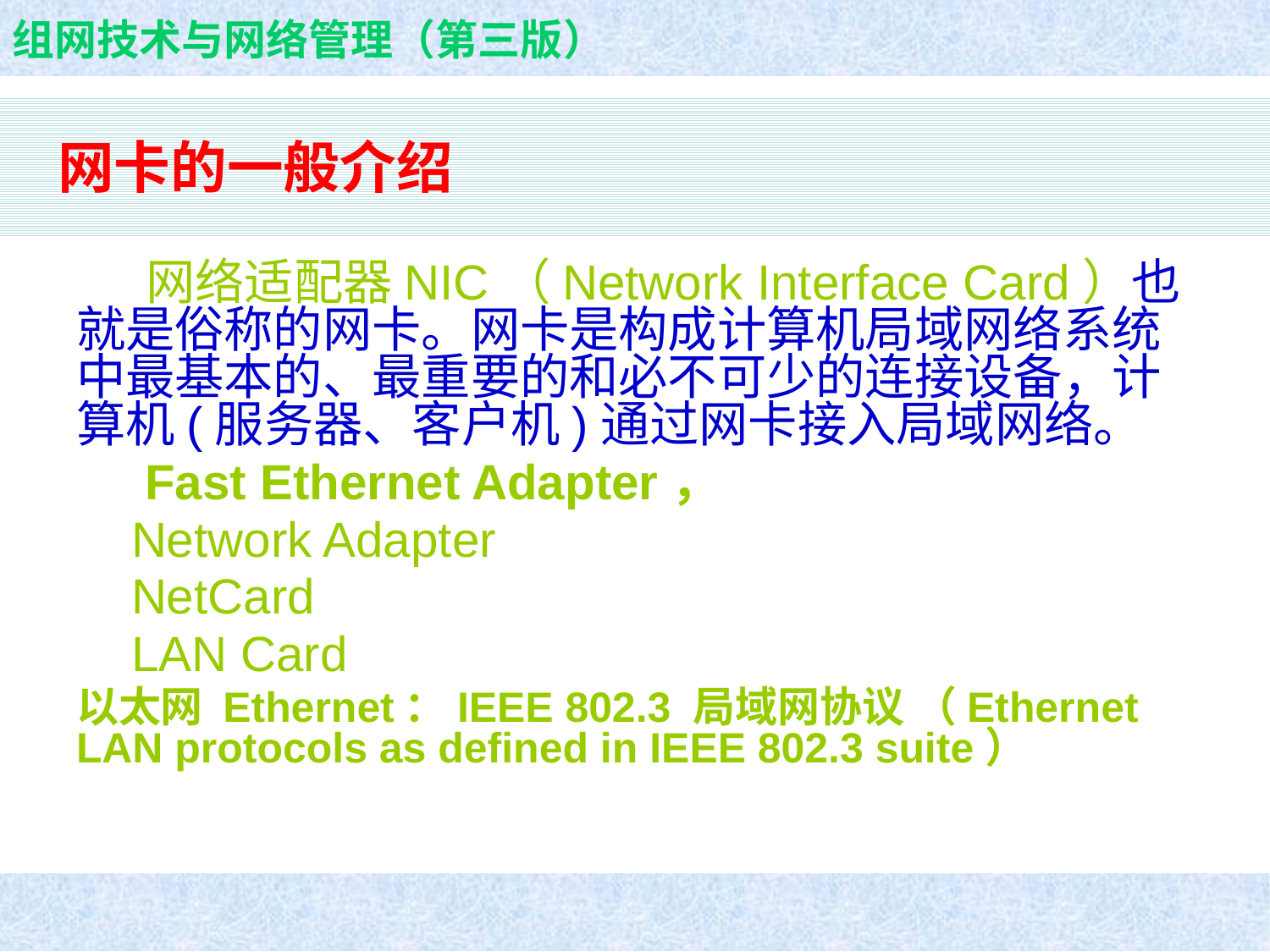

# 网卡的一般介绍
       网络适配器NIC（Network Interface Card）也就是俗称的网卡。网卡是构成计算机局域网络系统中最基本的、最重要的和必不可少的连接设备，计算机(服务器、客户机)通过网卡接入局域网络。
     Fast Ethernet Adapter，
    Network Adapter
    NetCard
    LAN Card
以太网 Ethernet：IEEE 802.3 局域网协议 （Ethernet LAN protocols as defined in IEEE 802.3 suite）